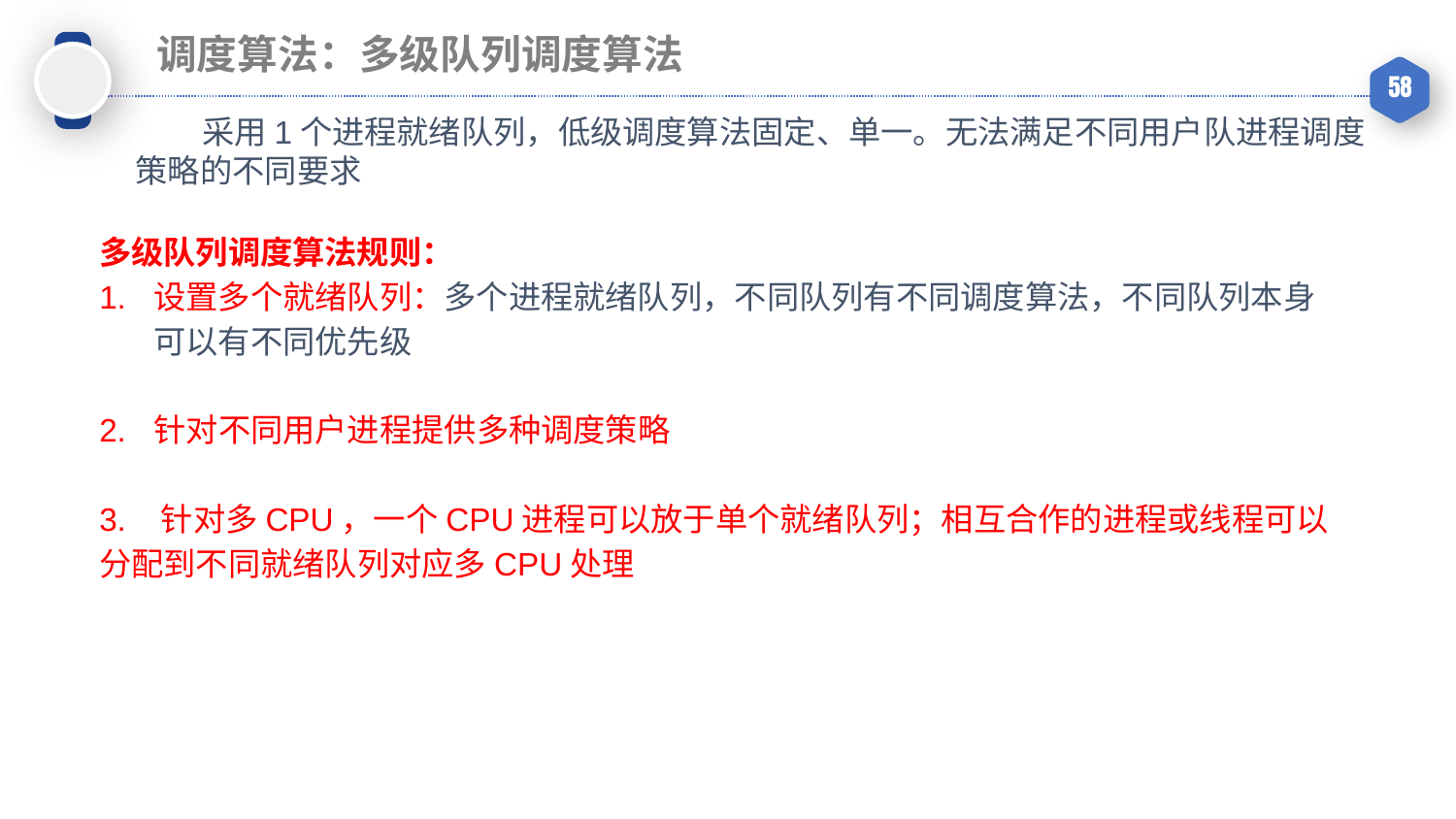

调度算法：多级队列调度算法
采用1个进程就绪队列，低级调度算法固定、单一。无法满足不同用户队进程调度策略的不同要求
多级队列调度算法规则：
设置多个就绪队列：多个进程就绪队列，不同队列有不同调度算法，不同队列本身可以有不同优先级

针对不同用户进程提供多种调度策略

3.   针对多CPU，一个CPU进程可以放于单个就绪队列；相互合作的进程或线程可以分配到不同就绪队列对应多CPU处理